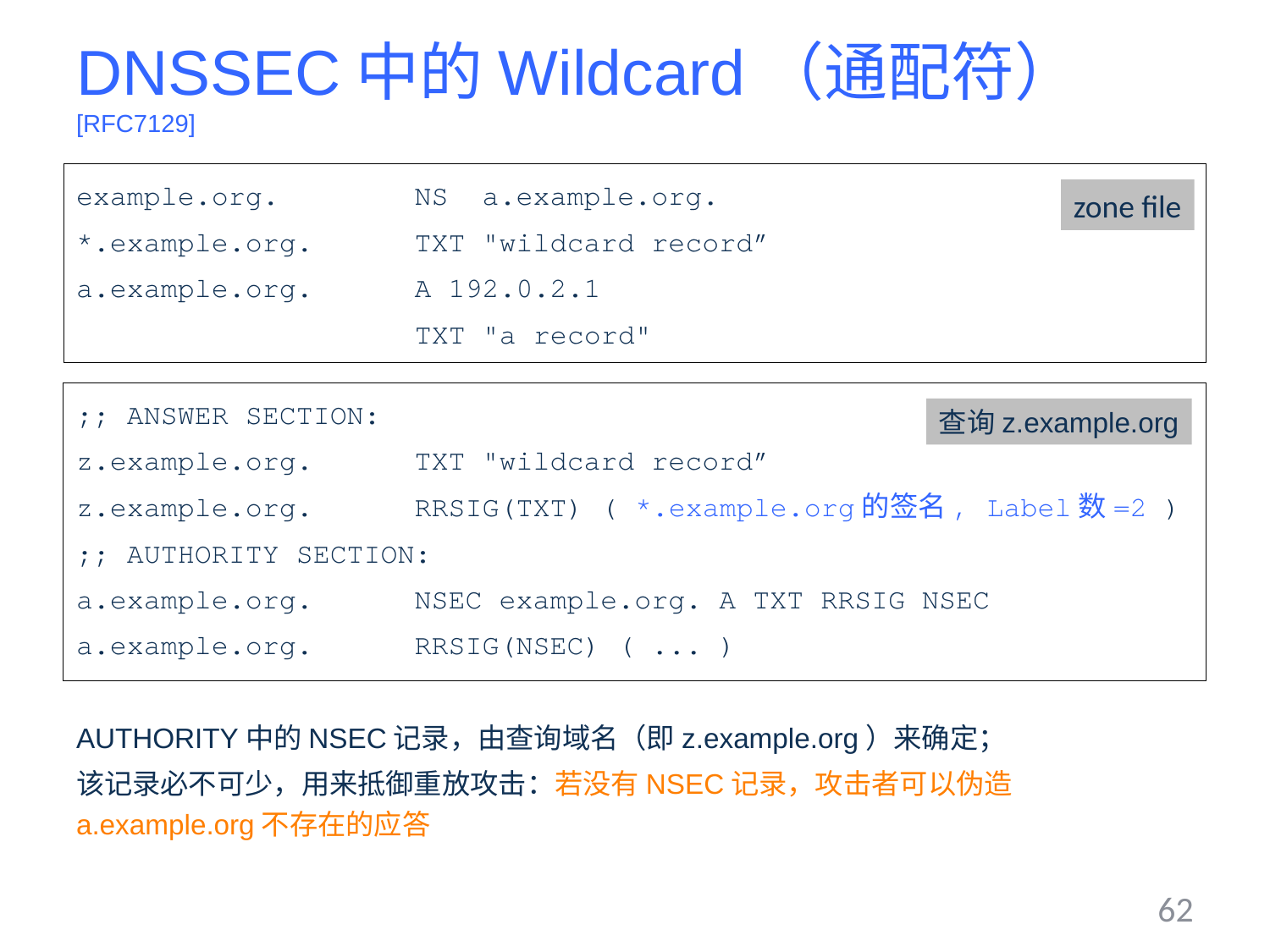

# DNSSEC中的Wildcard（通配符）[RFC7129]
example.org.        NS  a.example.org.
*.example.org.      TXT "wildcard record”
a.example.org.      A 192.0.2.1
                    TXT "a record"
zone file
;; ANSWER SECTION:
z.example.org.      TXT "wildcard record”
z.example.org.      RRSIG(TXT) ( *.example.org的签名, Label数=2 )
;; AUTHORITY SECTION:
a.example.org.      NSEC example.org. A TXT RRSIG NSEC
a.example.org.      RRSIG(NSEC) ( ... )
查询z.example.org
AUTHORITY中的NSEC记录，由查询域名（即z.example.org）来确定；
该记录必不可少，用来抵御重放攻击：若没有NSEC记录，攻击者可以伪造a.example.org不存在的应答
62